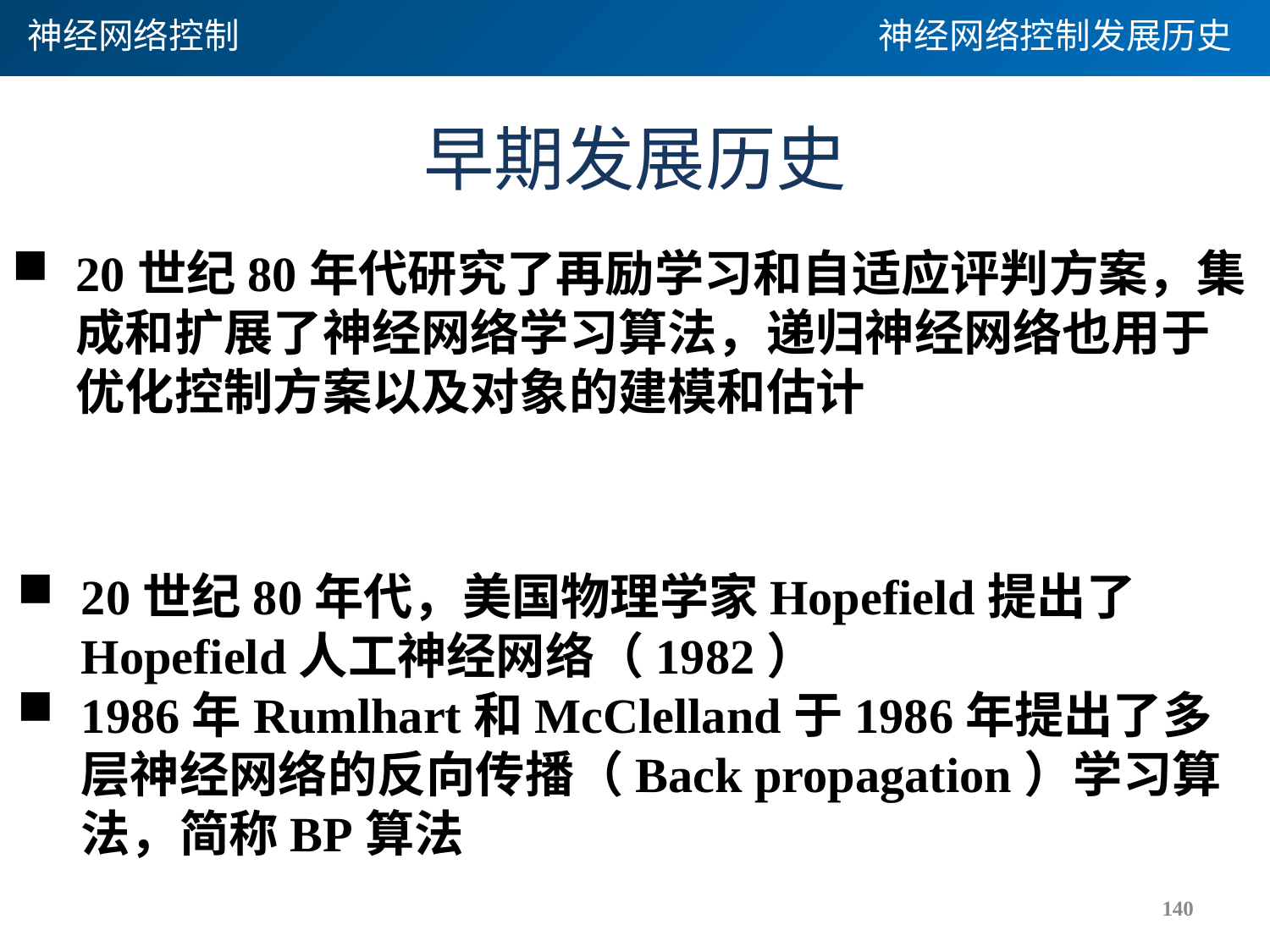

神经网络控制
神经网络控制发展历史
# 早期发展历史
20世纪80年代研究了再励学习和自适应评判方案，集成和扩展了神经网络学习算法，递归神经网络也用于优化控制方案以及对象的建模和估计

20世纪80年代，美国物理学家Hopefield提出了Hopefield人工神经网络（1982）
1986年Rumlhart和McClelland于1986年提出了多层神经网络的反向传播（Back propagation）学习算法，简称BP算法

140